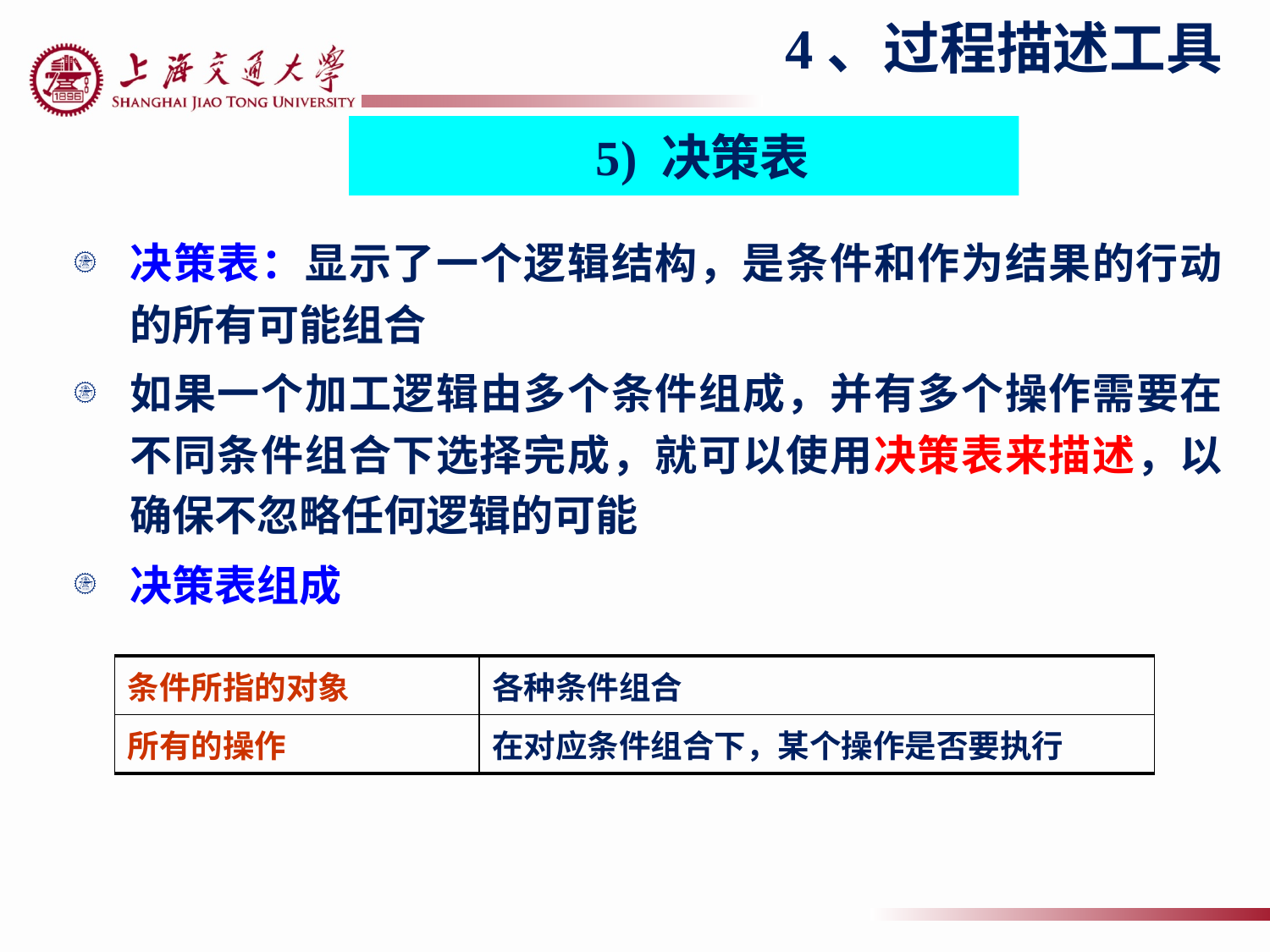

4、过程描述工具
5) 决策表
决策表：显示了一个逻辑结构，是条件和作为结果的行动的所有可能组合
如果一个加工逻辑由多个条件组成，并有多个操作需要在不同条件组合下选择完成，就可以使用决策表来描述，以确保不忽略任何逻辑的可能
决策表组成
| 条件所指的对象 | 各种条件组合 |
| --- | --- |
| 所有的操作 | 在对应条件组合下，某个操作是否要执行 |